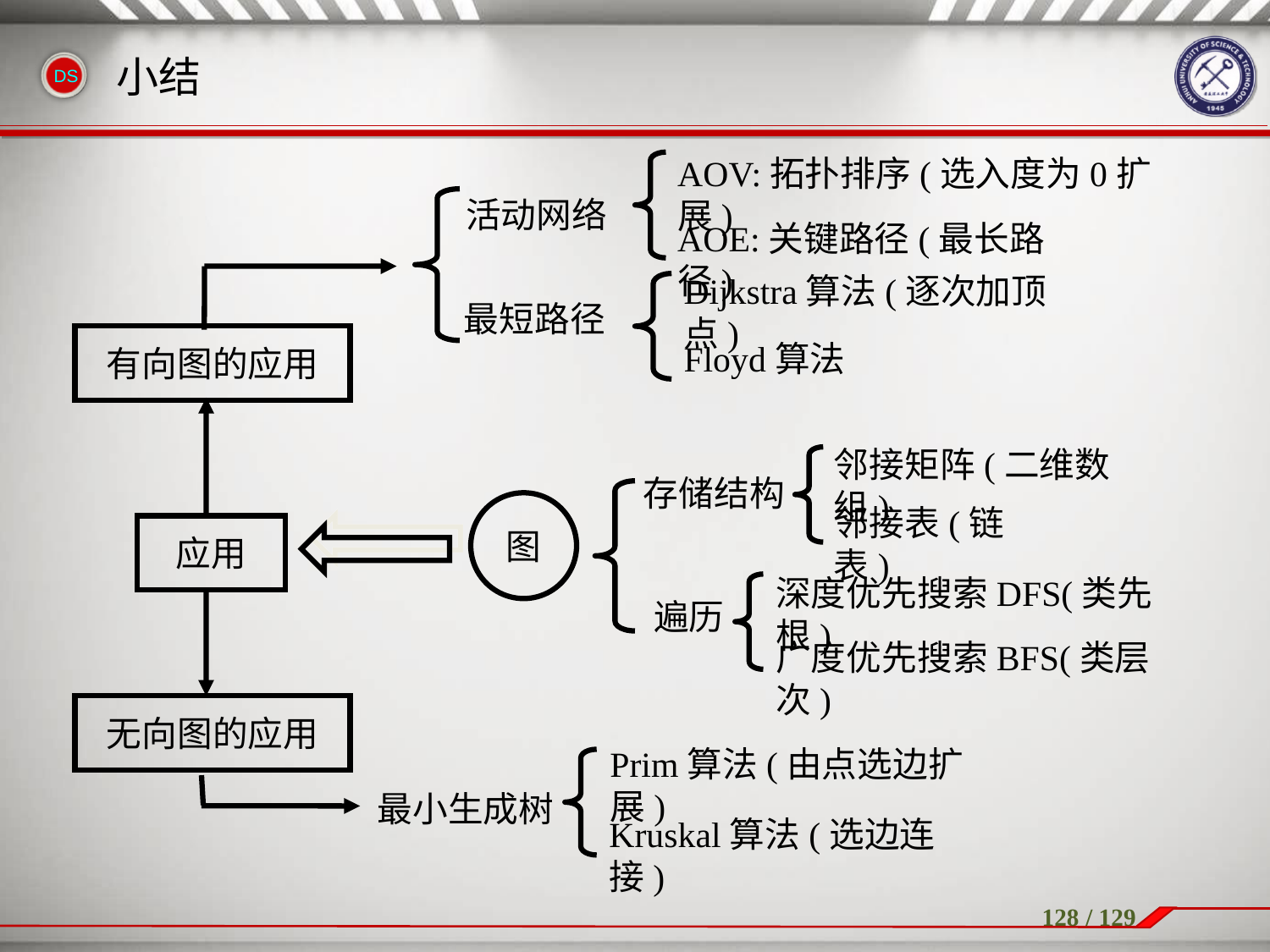

小结
AOV:拓扑排序(选入度为0扩展)

AOE:关键路径(最长路径)
活动网络

最短路径

Dijkstra算法(逐次加顶点)

Floyd算法
有向图的应用

邻接矩阵(二维数组)

邻接表(链表)
存储结构

遍历
图
应用

深度优先搜索DFS(类先根)

广度优先搜索BFS(类层次)

无向图的应用
Prim算法(由点选边扩展)

Kruskal算法(选边连接)

最小生成树